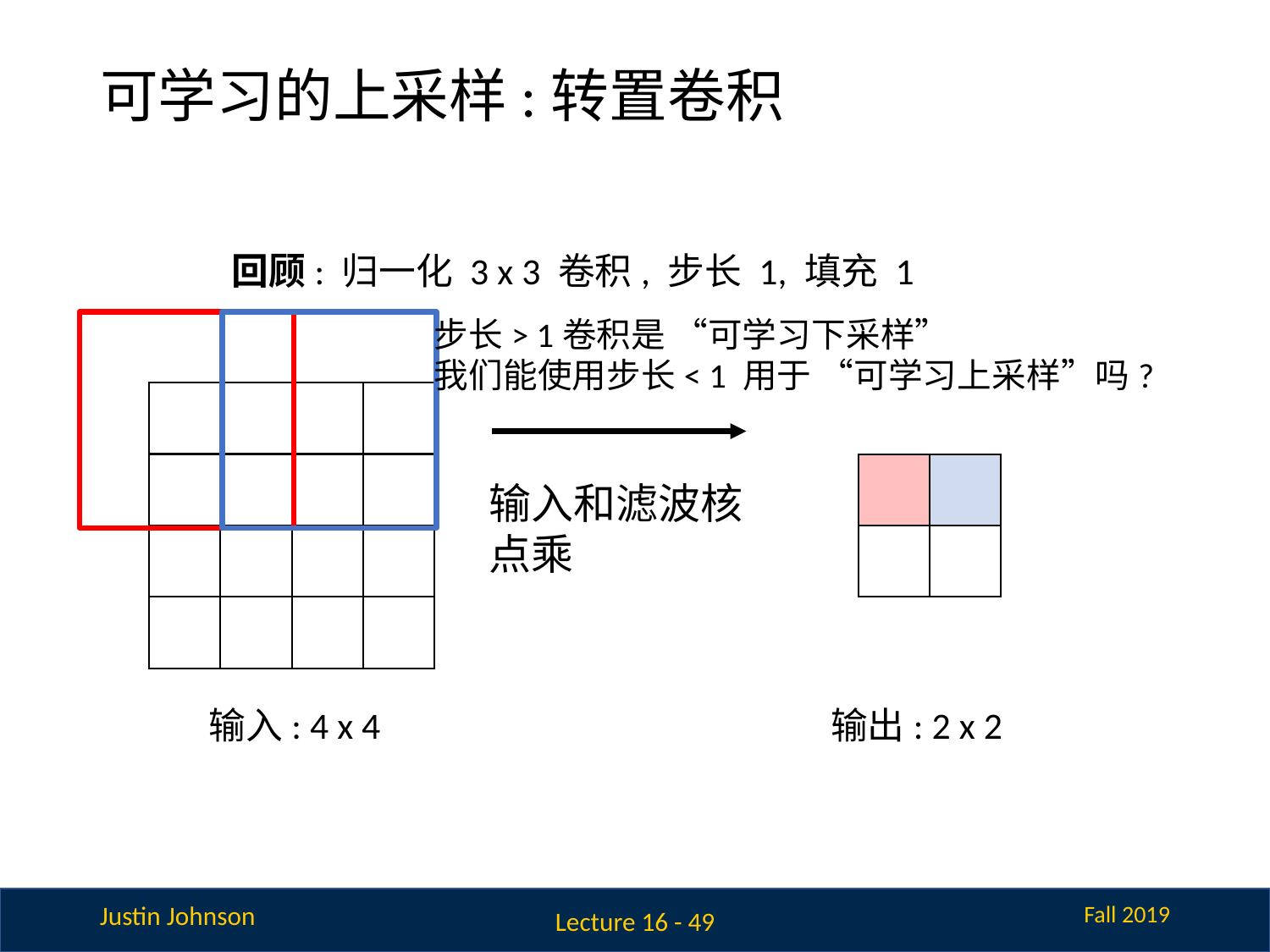

# 可学习的上采样:转置卷积
回顾: 归一化 3 x 3 卷积, 步长 1, 填充 1
步长> 1卷积是 “可学习下采样”
我们能使用步长< 1 用于 “可学习上采样”吗?

输入和滤波核点乘

输出: 2 x 2
输入: 4 x 4
Lecture 16 - 49